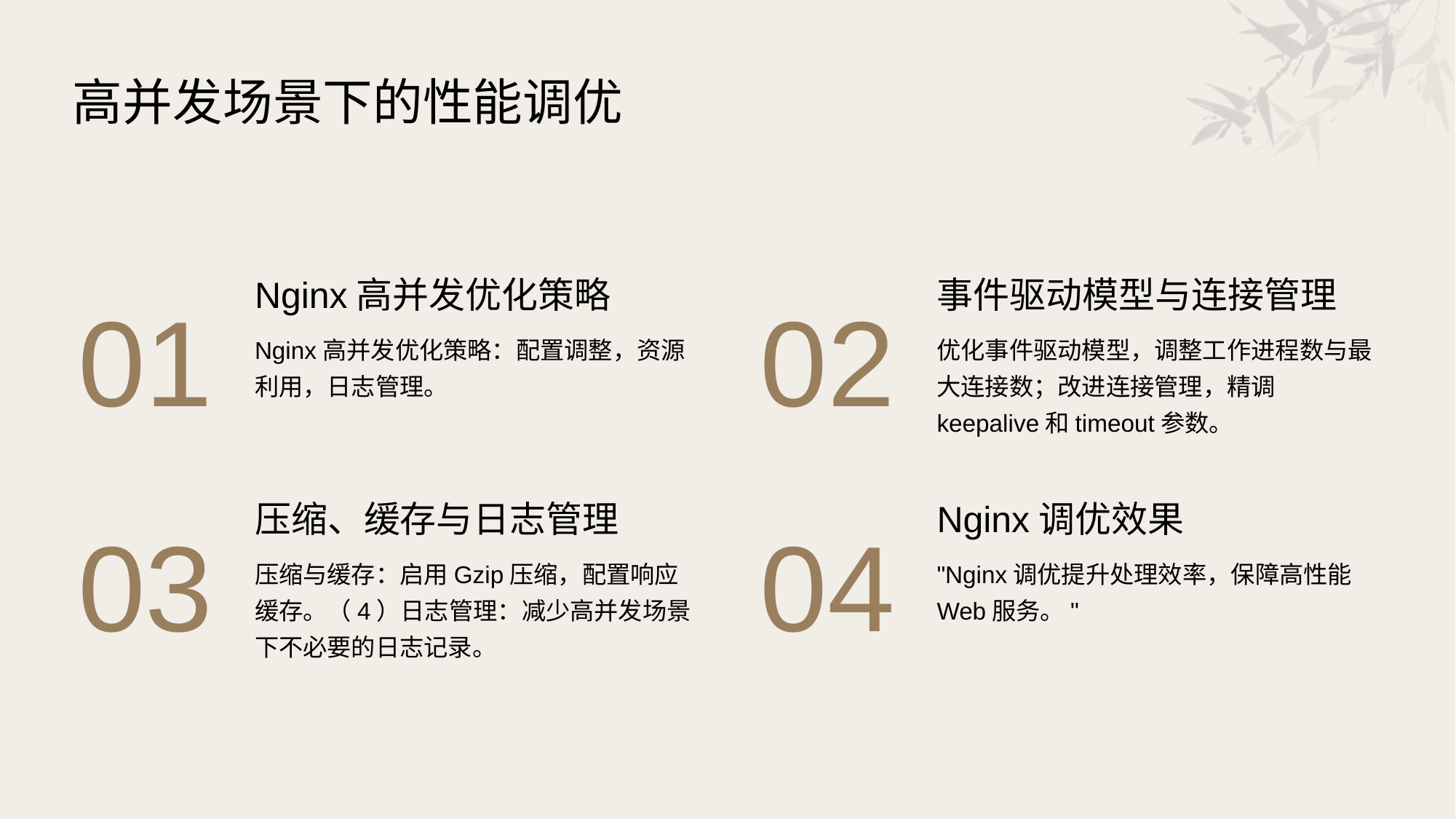

高并发场景下的性能调优
Nginx高并发优化策略
事件驱动模型与连接管理
01
02
Nginx高并发优化策略：配置调整，资源利用，日志管理。
优化事件驱动模型，调整工作进程数与最大连接数；改进连接管理，精调keepalive和timeout参数。
压缩、缓存与日志管理
Nginx调优效果
03
04
压缩与缓存：启用Gzip压缩，配置响应缓存。（4）日志管理：减少高并发场景下不必要的日志记录。
"Nginx调优提升处理效率，保障高性能Web服务。"